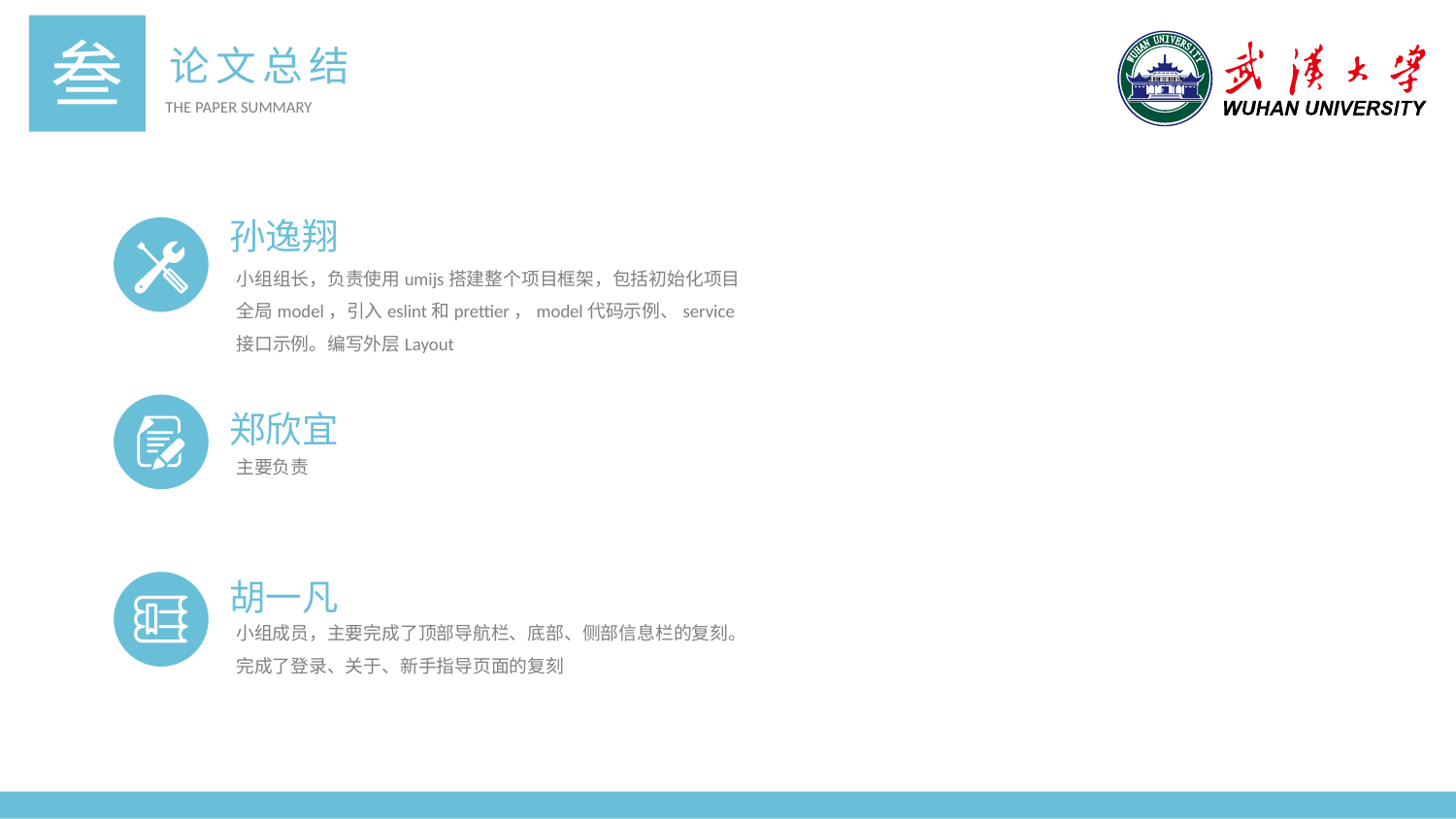

叁
论文总结
THE PAPER SUMMARY
孙逸翔

小组组长，负责使用umijs搭建整个项目框架，包括初始化项目全局model，引入eslint和prettier，model代码示例、service接口示例。编写外层Layout

郑欣宜

主要负责
胡一凡

小组成员，主要完成了顶部导航栏、底部、侧部信息栏的复刻。完成了登录、关于、新手指导页面的复刻
15